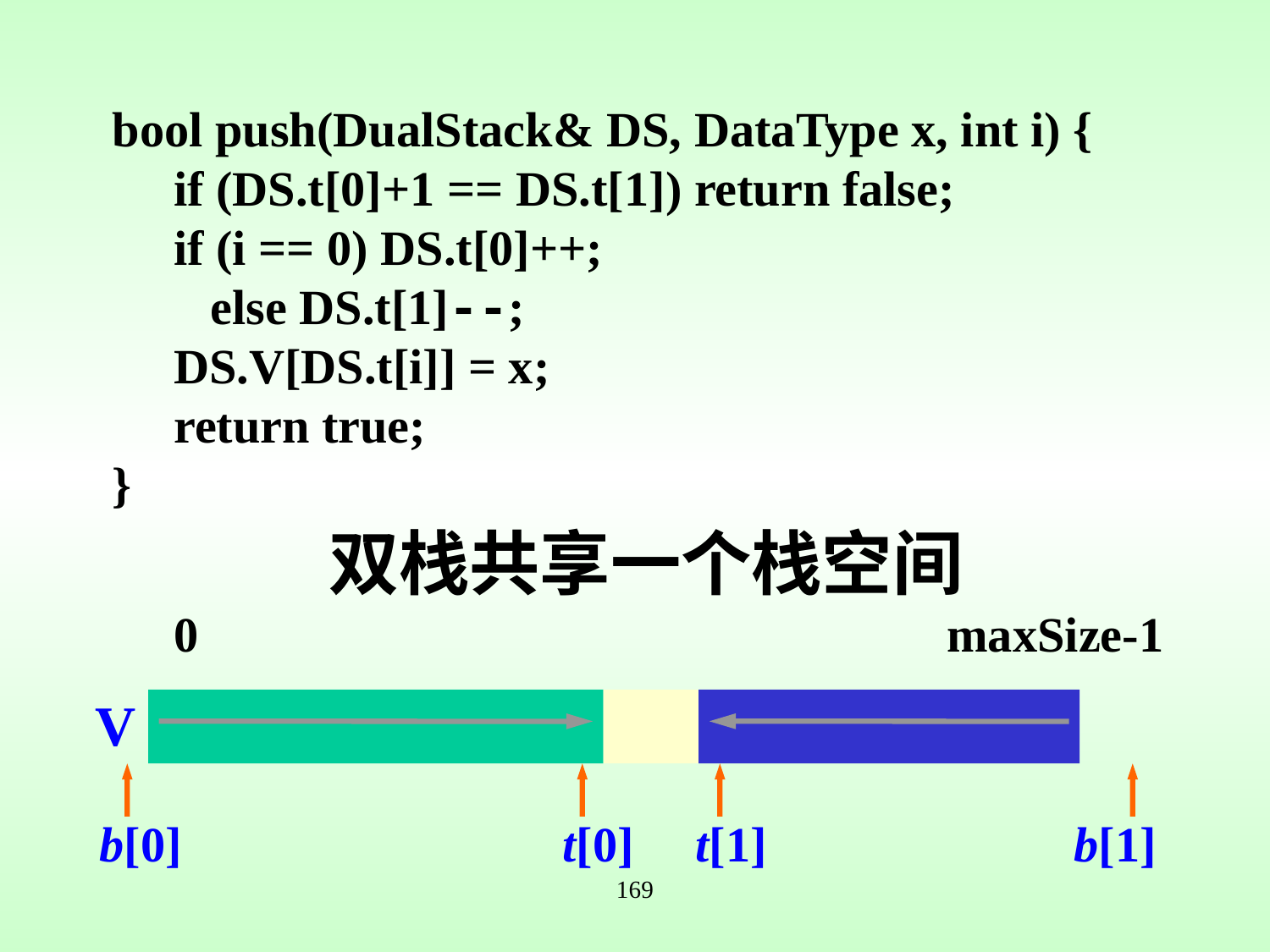

bool push(DualStack& DS, DataType x, int i) {
     if (DS.t[0]+1 == DS.t[1]) return false;
     if (i == 0) DS.t[0]++;
        else DS.t[1]--;
     DS.V[DS.t[i]] = x;
     return true;
}

双栈共享一个栈空间
0                                                             maxSize-1
V

b[0]                               t[0]     t[1]                         b[1]
169